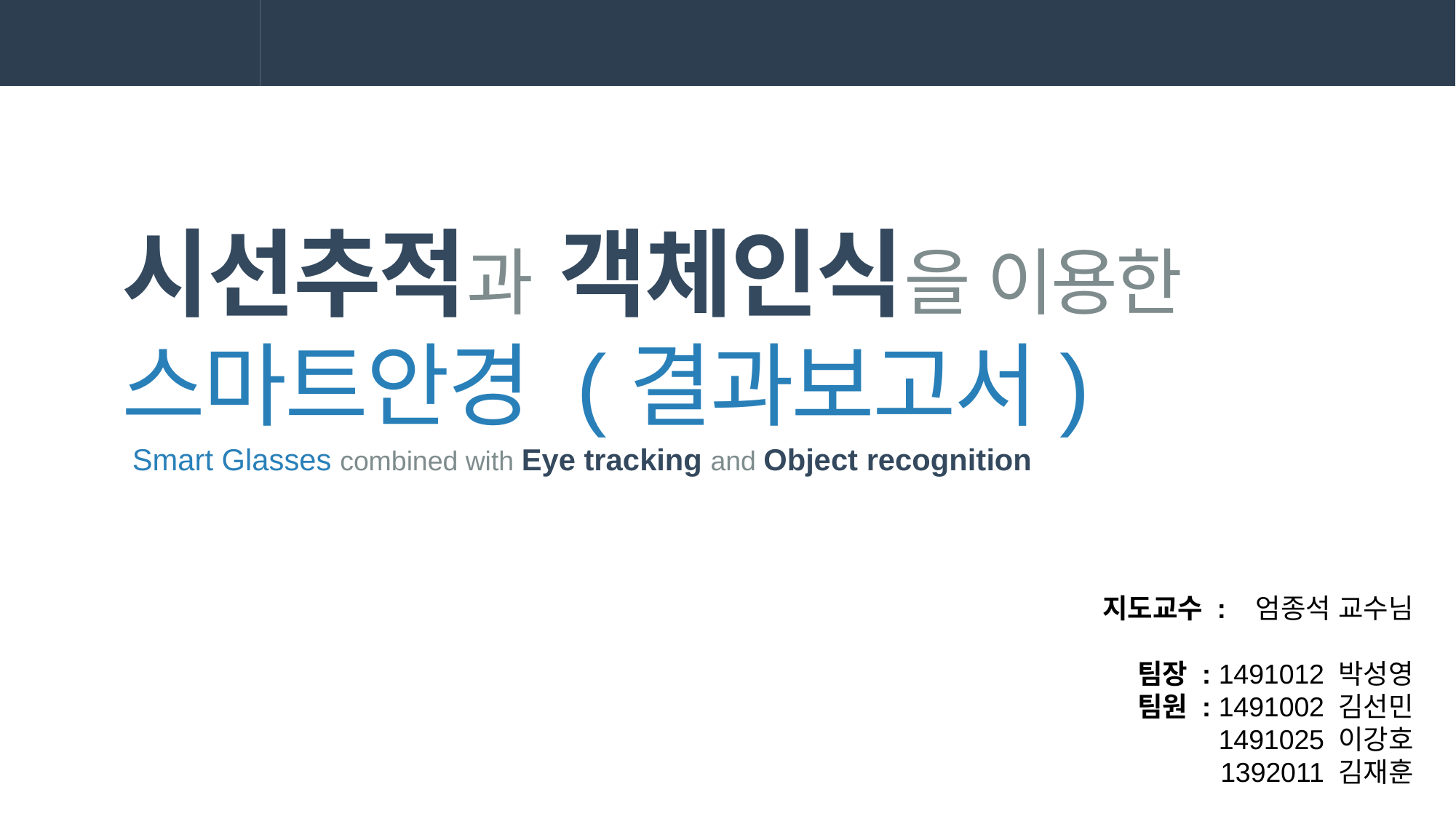

# 시선추적과 객체인식을 이용한 스마트안경 (결과보고서)
  Smart Glasses combined with Eye tracking and Object recognition
지도교수 :   엄종석 교수님

 팀장 : 1491012 박성영
팀원 : 1491002 김선민
1491025 이강호
1392011 김재훈